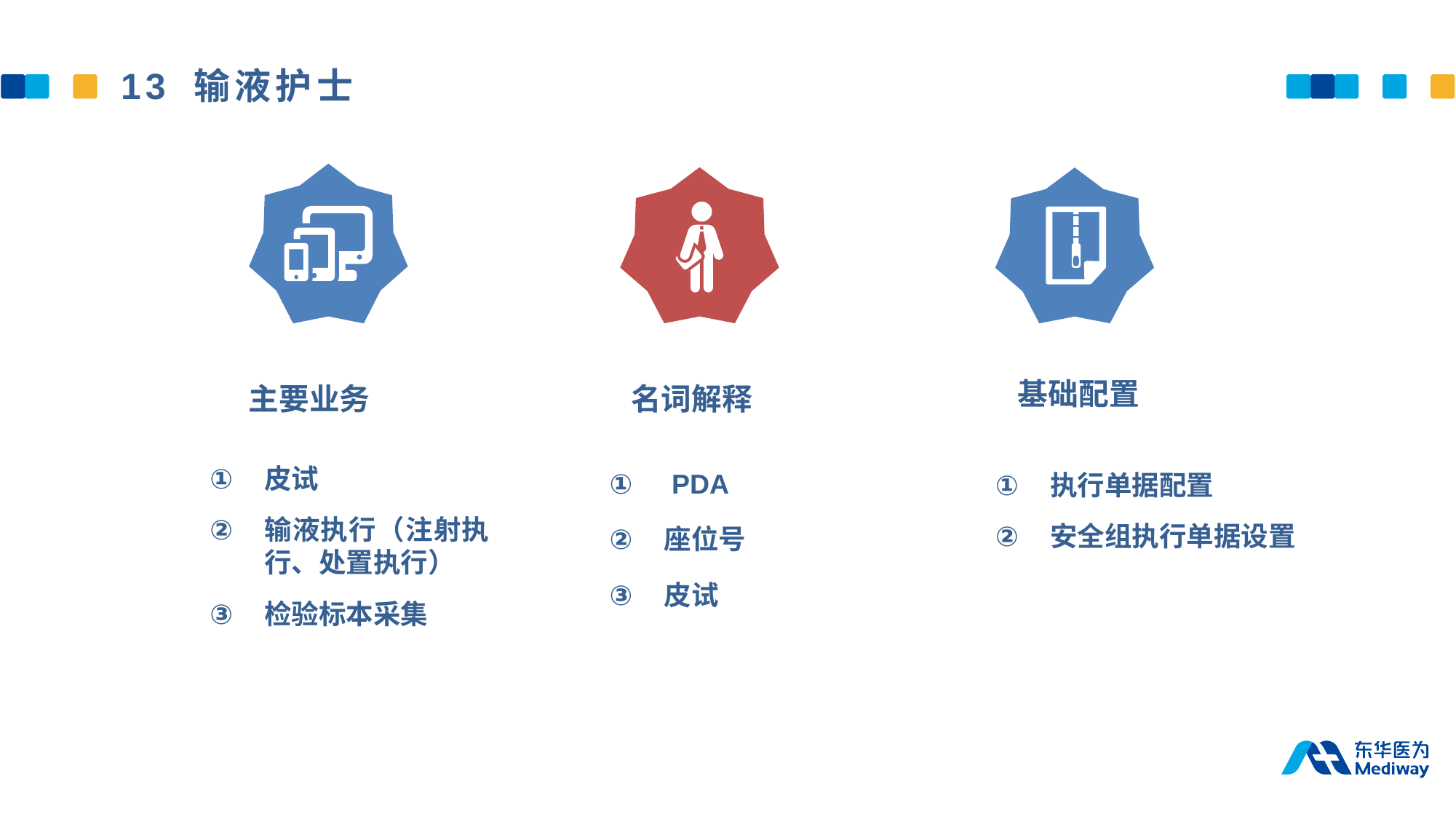

13 输液护士

基础配置
主要业务
名词解释
皮试
输液执行（注射执行、处置执行）
检验标本采集
 PDA
座位号
皮试
执行单据配置
安全组执行单据设置